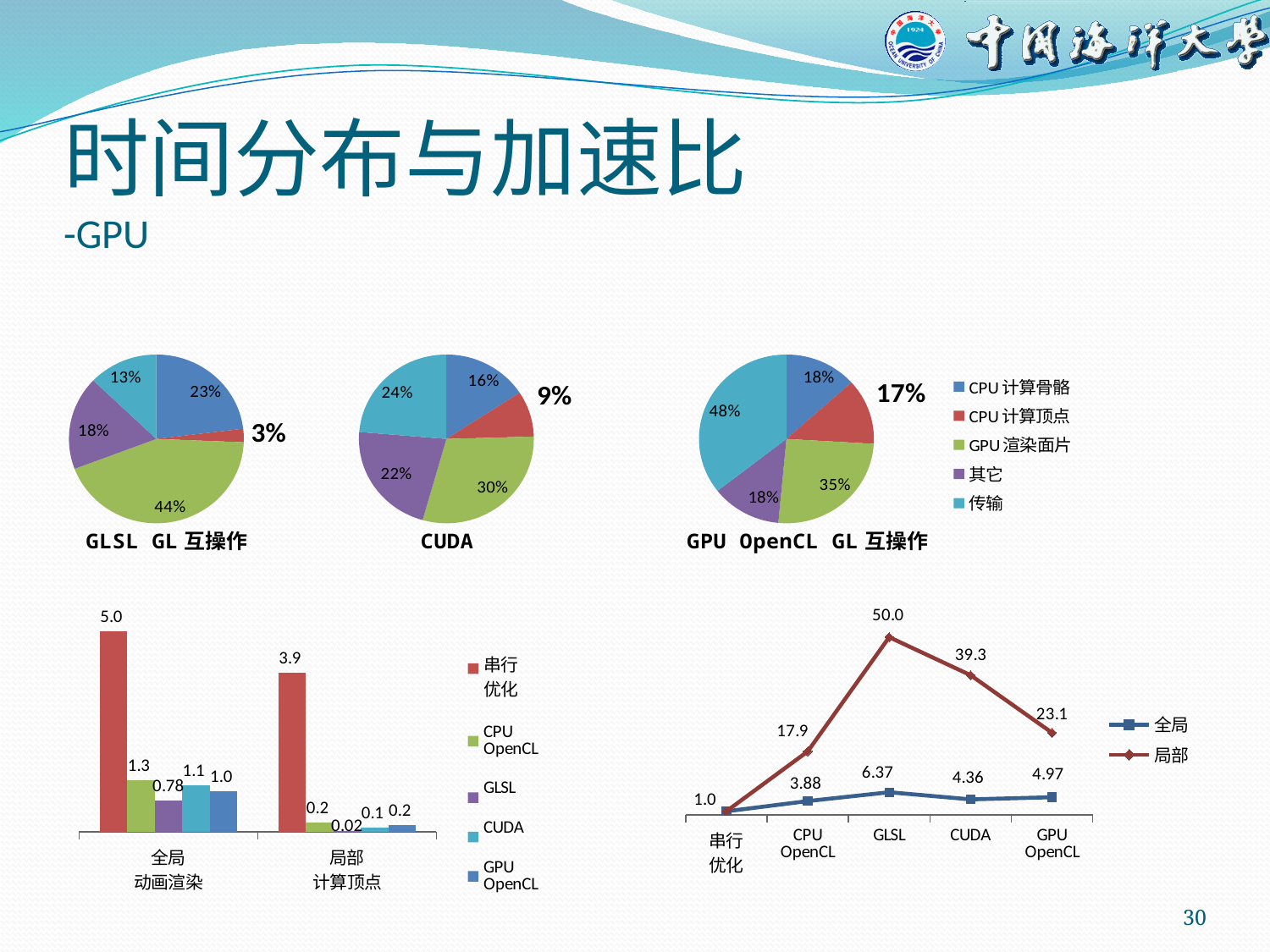

# 时间分布与加速比 -GPU

### Chart: GLSL GL互操作

| Category |  |
|---|---|
| CPU计算骨骼 | 0.23076923076923148 |
| CPU计算顶点 | 0.02564102564102572 |
| GPU渲染面片 | 0.4358974358974367 |
| 其它 | 0.17948717948718007 |
| 传输 | 0.12820512820512822 |

### Chart: CUDA

| Category |  |
|---|---|
| CPU计算骨骼 | 0.157894736842106 |
| CPU计算顶点 | 0.08771929824561403 |
| GPU渲染面片 | 0.29824561403508776 |
| 其它 | 0.21929824561403563 |
| 传输 | 0.23684210526315788 |

### Chart: GPU OpenCL GL互操作

| Category |  |
|---|---|
| CPU计算骨骼 | 0.18000000000000024 |
| CPU计算顶点 | 0.17 |
| GPU渲染面片 | 0.3450000000000001 |
| 其它 | 0.17500000000000004 |
| 传输 | 0.4800000000000003 |

### Chart

| Category | 串行
优化 | CPU
OpenCL | GLSL | CUDA | GPU
OpenCL |
|---|---|---|---|---|---|
| 全局
动画渲染 | 4.970000000000002 | 1.28 | 0.78 | 1.139999999999997 | 1.0 |
| 局部
计算顶点 | 3.9299999999999997 | 0.22 | 0.02000000000000001 | 0.1 | 0.17 |

### Chart

| Category | 全局 | 局部 |
|---|---|---|
| 串行
优化 | 1.0 | 1.0 |
| CPU
OpenCL | 3.8828124999999925 | 17.863636363636314 |
| GLSL | 6.371794871794871 | 50.0 |
| CUDA | 4.359649122807033 | 39.300000000000004 |
| GPU
OpenCL | 4.970000000000002 | 23.117647058823533 |
30